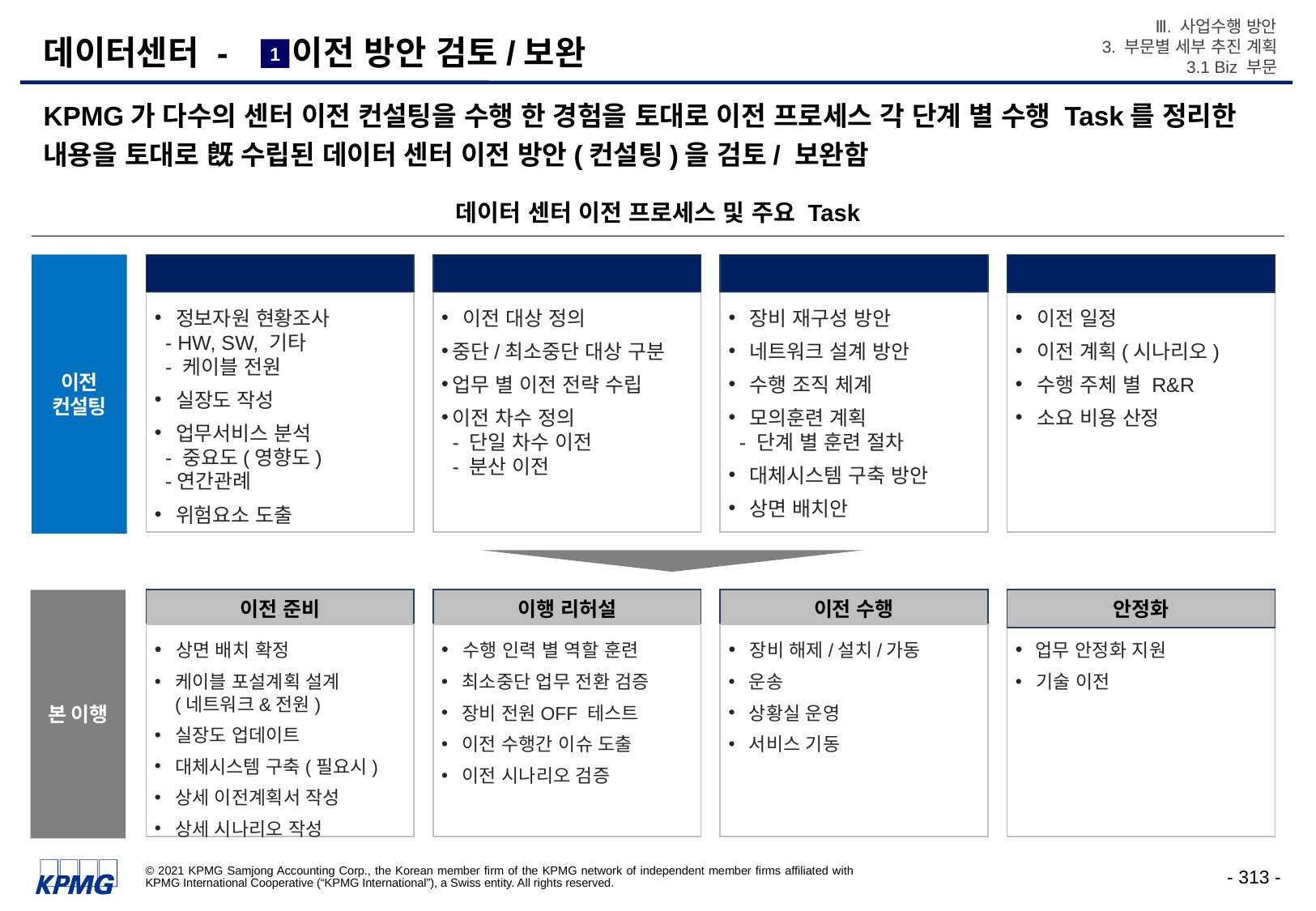

Ⅲ. 사업수행 방안
3. 부문별 세부 추진 계획
3.1 Biz 부문
# 데이터센터 -      이전 방안 검토/보완
1
KPMG가 다수의 센터 이전 컨설팅을 수행 한 경험을 토대로 이전 프로세스 각 단계 별 수행 Task를 정리한 내용을 토대로 旣 수립된 데이터 센터 이전 방안(컨설팅)을 검토/ 보완함
데이터 센터 이전 프로세스 및 주요 Task
이전
컨설팅
현황 분석
이전 전략
ToBe 모델 설계
이전 방안 제시
 정보자원 현황조사
- HW, SW, 기타
- 케이블 전원
 실장도 작성
 업무서비스 분석
- 중요도(영향도)
-연간관례
 위험요소 도출
 이전 대상 정의
중단/최소중단 대상 구분
업무 별 이전 전략 수립
이전 차수 정의
- 단일 차수 이전
- 분산 이전
 장비 재구성 방안
 네트워크 설계 방안
 수행 조직 체계
 모의훈련 계획
- 단계 별 훈련 절차
 대체시스템 구축 방안
 상면 배치안
 이전 일정
 이전 계획(시나리오)
 수행 주체 별 R&R
 소요 비용 산정

본 이행
이전 준비
이행 리허설
이전 수행
안정화
 상면 배치 확정
 케이블 포설계획 설계
 (네트워크&전원)
 실장도 업데이트
 대체시스템 구축(필요시)
 상세 이전계획서 작성
 상세 시나리오 작성
 수행 인력 별 역할 훈련
 최소중단 업무 전환 검증
 장비 전원OFF 테스트
 이전 수행간 이슈 도출
 이전 시나리오 검증
 장비 해제/설치/가동
 운송
 상황실 운영
 서비스 기동

 업무 안정화 지원
 기술 이전